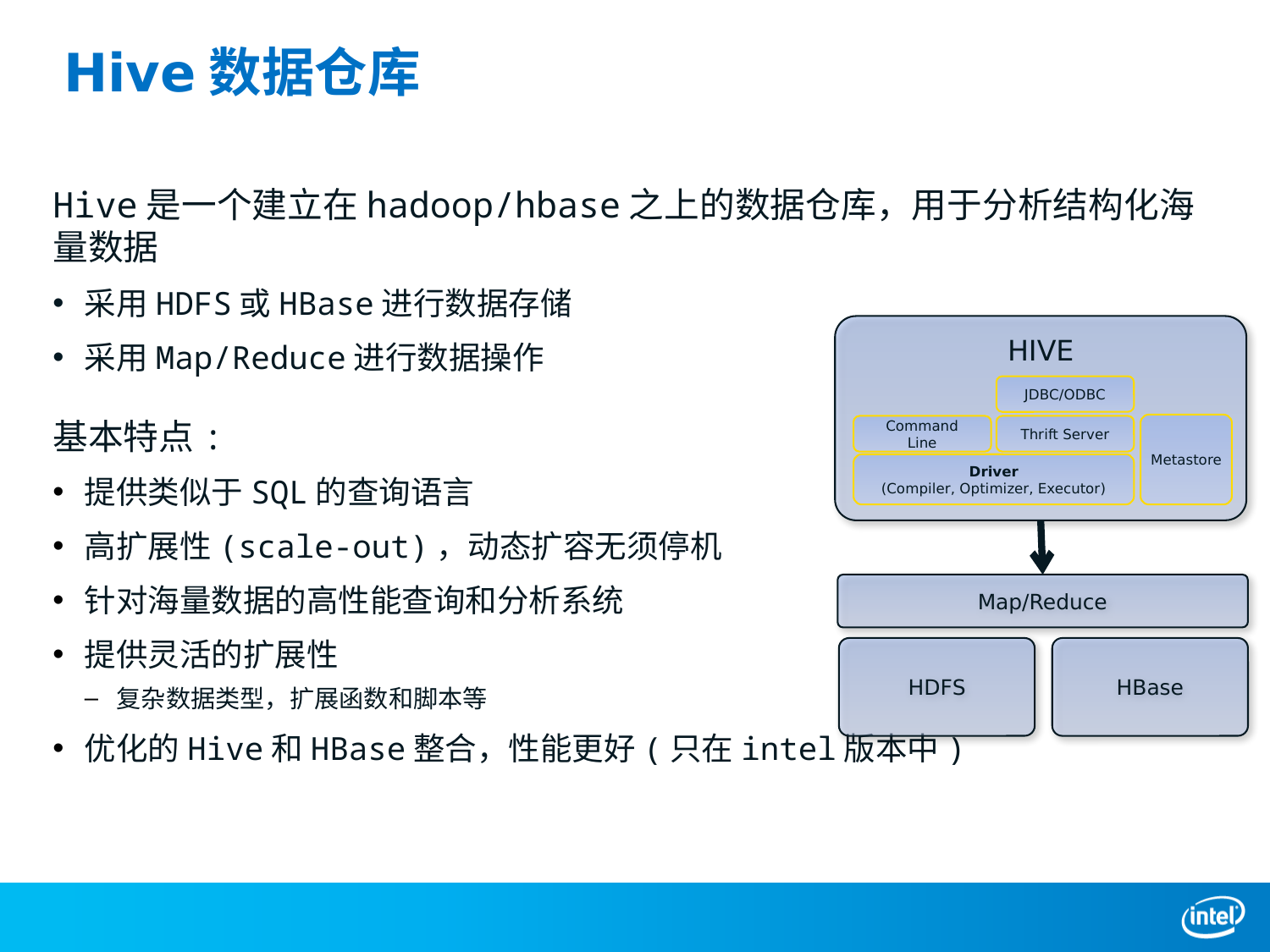

# Hive数据仓库
Hive是一个建立在hadoop/hbase之上的数据仓库，用于分析结构化海量数据
采用HDFS或HBase进行数据存储
采用Map/Reduce进行数据操作
基本特点:
提供类似于SQL的查询语言
高扩展性(scale-out)，动态扩容无须停机
针对海量数据的高性能查询和分析系统
提供灵活的扩展性
复杂数据类型，扩展函数和脚本等
优化的Hive和HBase整合，性能更好(只在intel版本中)

HIVE
JDBC/ODBC
Metastore
Command
Line
Thrift Server
Driver
(Compiler, Optimizer, Executor)
Map/Reduce
HDFS
HBase